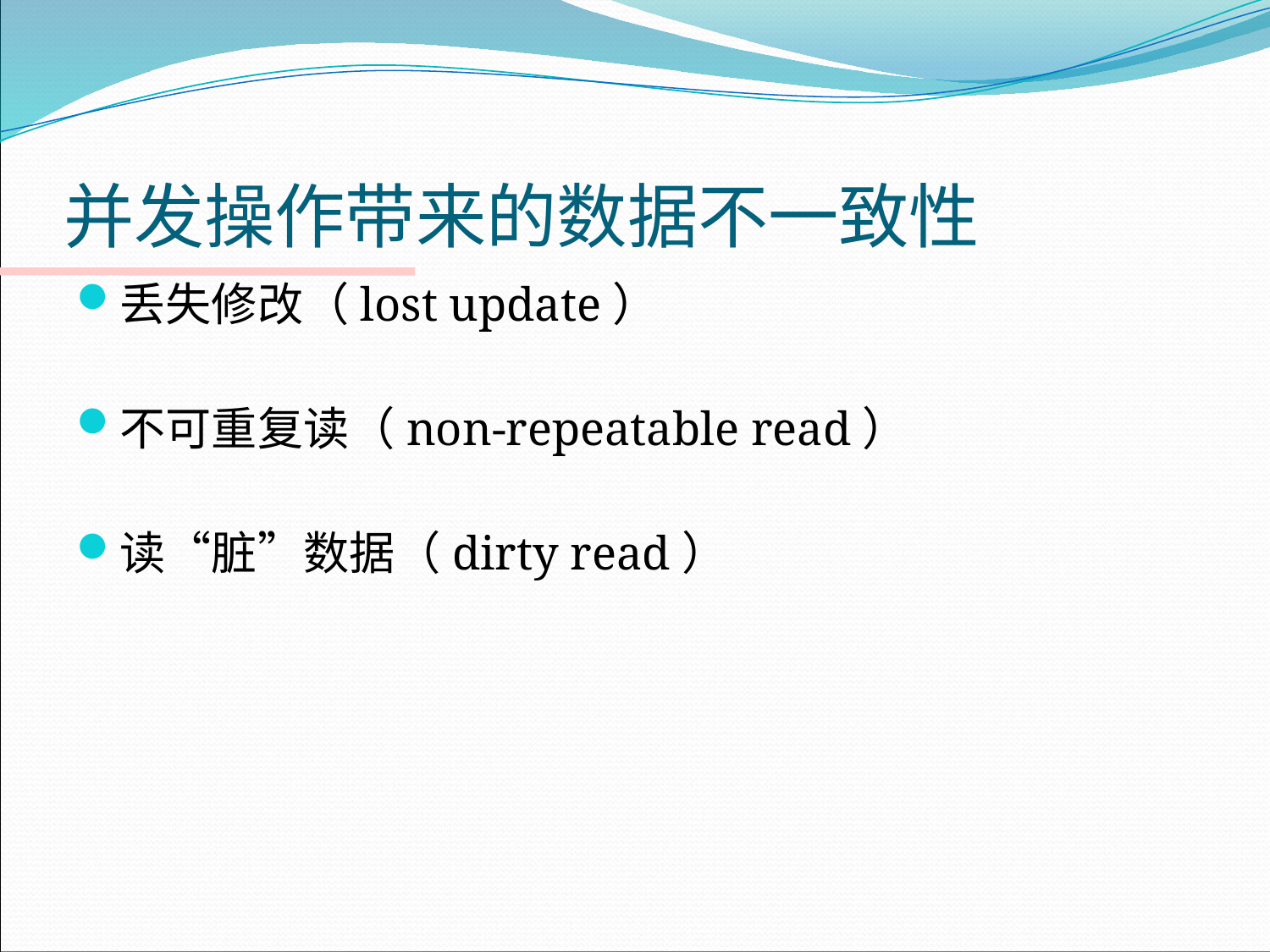

# 并发操作带来的数据不一致性
丢失修改（lost update）
不可重复读（non-repeatable read）
读“脏”数据（dirty read）
987